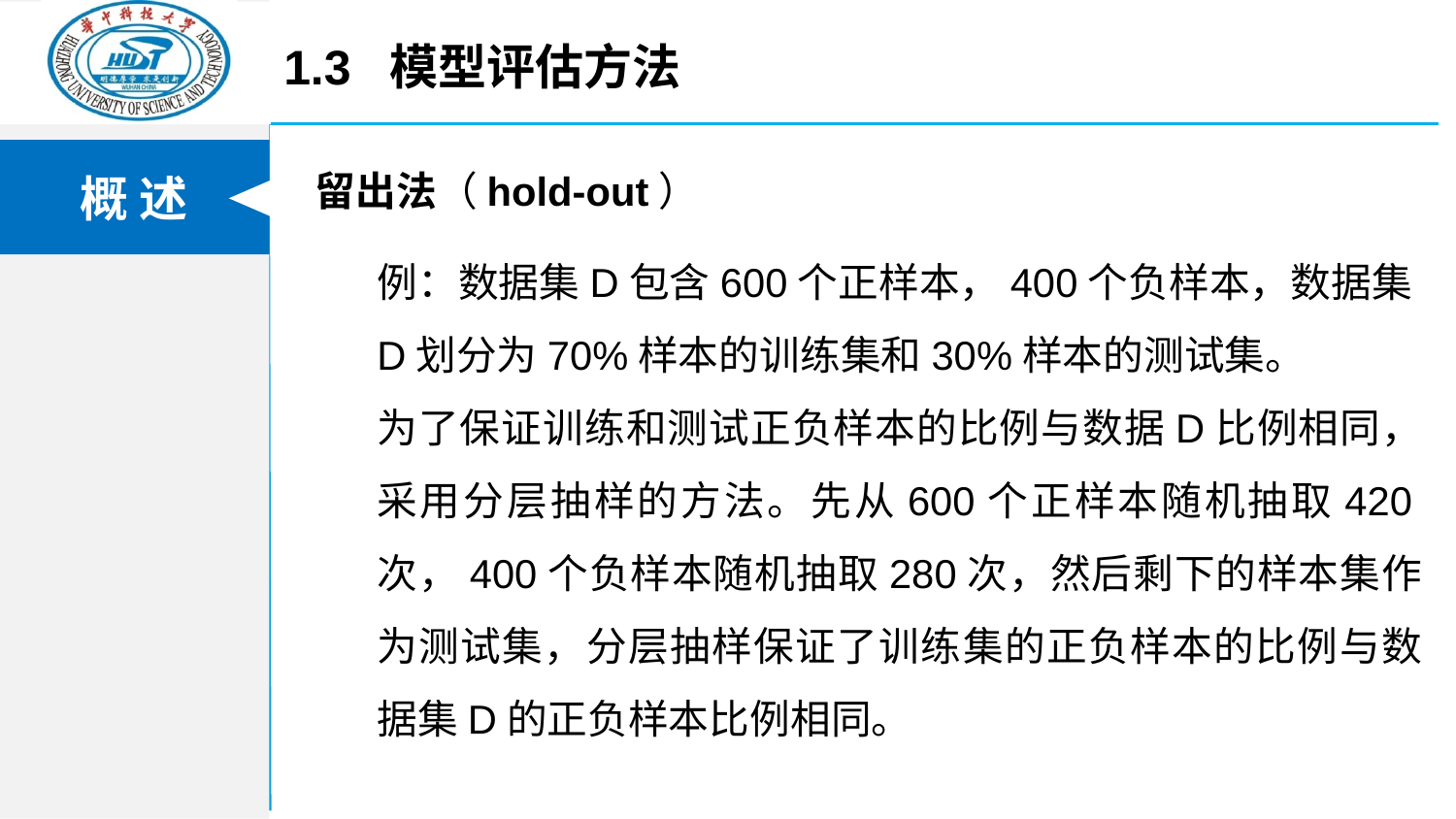

1.3  模型评估方法
留出法（hold-out）
例：数据集D包含600个正样本，400个负样本，数据集D划分为70%样本的训练集和30%样本的测试集。
为了保证训练和测试正负样本的比例与数据D比例相同，采用分层抽样的方法。先从600个正样本随机抽取420次，400个负样本随机抽取280次，然后剩下的样本集作为测试集，分层抽样保证了训练集的正负样本的比例与数据集D的正负样本比例相同。